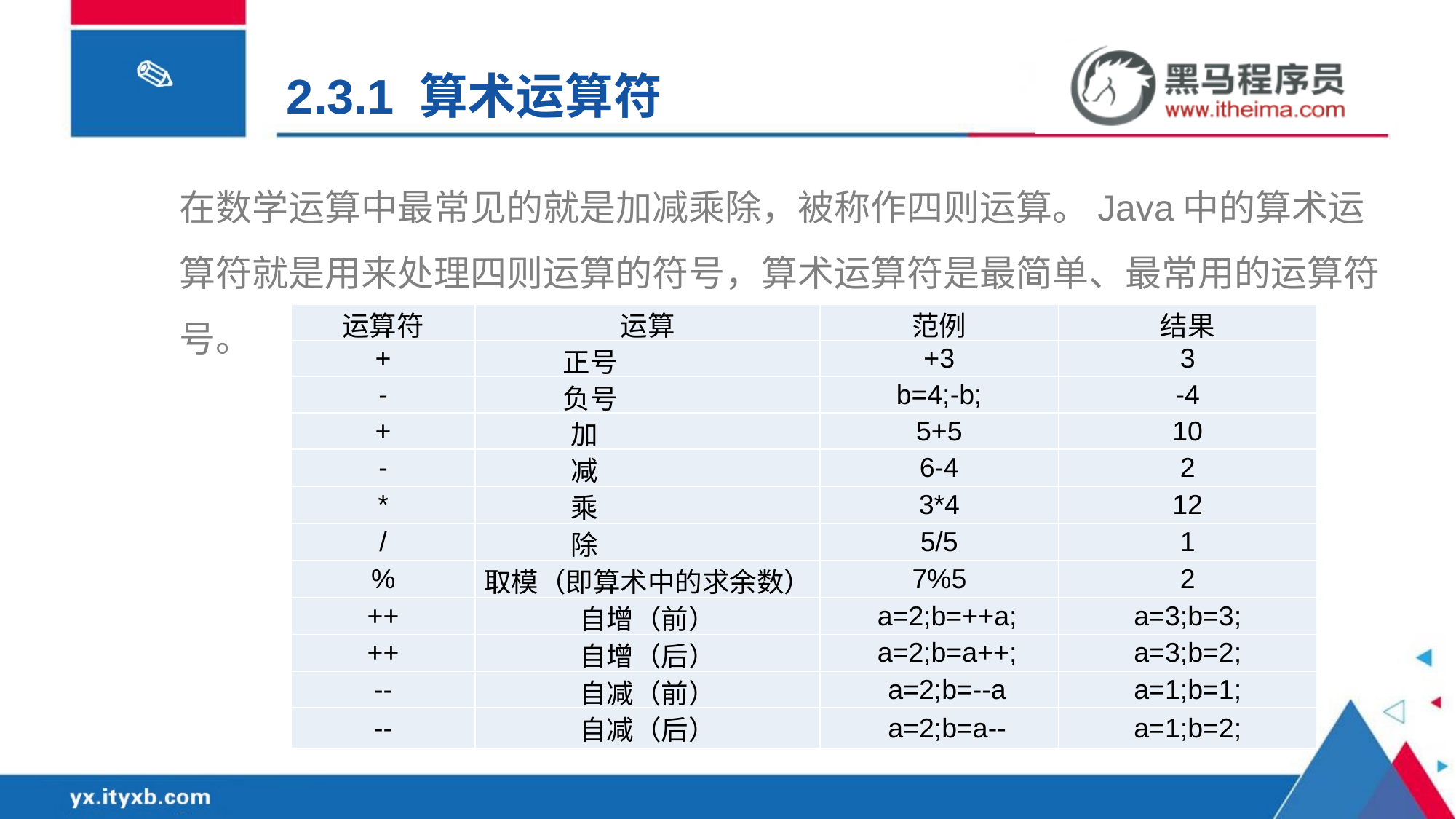

2.3.1 算术运算符

在数学运算中最常见的就是加减乘除，被称作四则运算。Java中的算术运算符就是用来处理四则运算的符号，算术运算符是最简单、最常用的运算符号。
| 运算符 | 运算 | 范例 | 结果 |
| --- | --- | --- | --- |
| + | 正号 | +3 | 3 |
| - | 负号 | b=4;-b; | -4 |
| + | 加 | 5+5 | 10 |
| - | 减 | 6-4 | 2 |
| \* | 乘 | 3\*4 | 12 |
| / | 除 | 5/5 | 1 |
| % | 取模（即算术中的求余数） | 7%5 | 2 |
| ++ | 自增（前） | a=2;b=++a; | a=3;b=3; |
| ++ | 自增（后） | a=2;b=a++; | a=3;b=2; |
| -- | 自减（前） | a=2;b=--a | a=1;b=1; |
| -- | 自减（后） | a=2;b=a-- | a=1;b=2; |